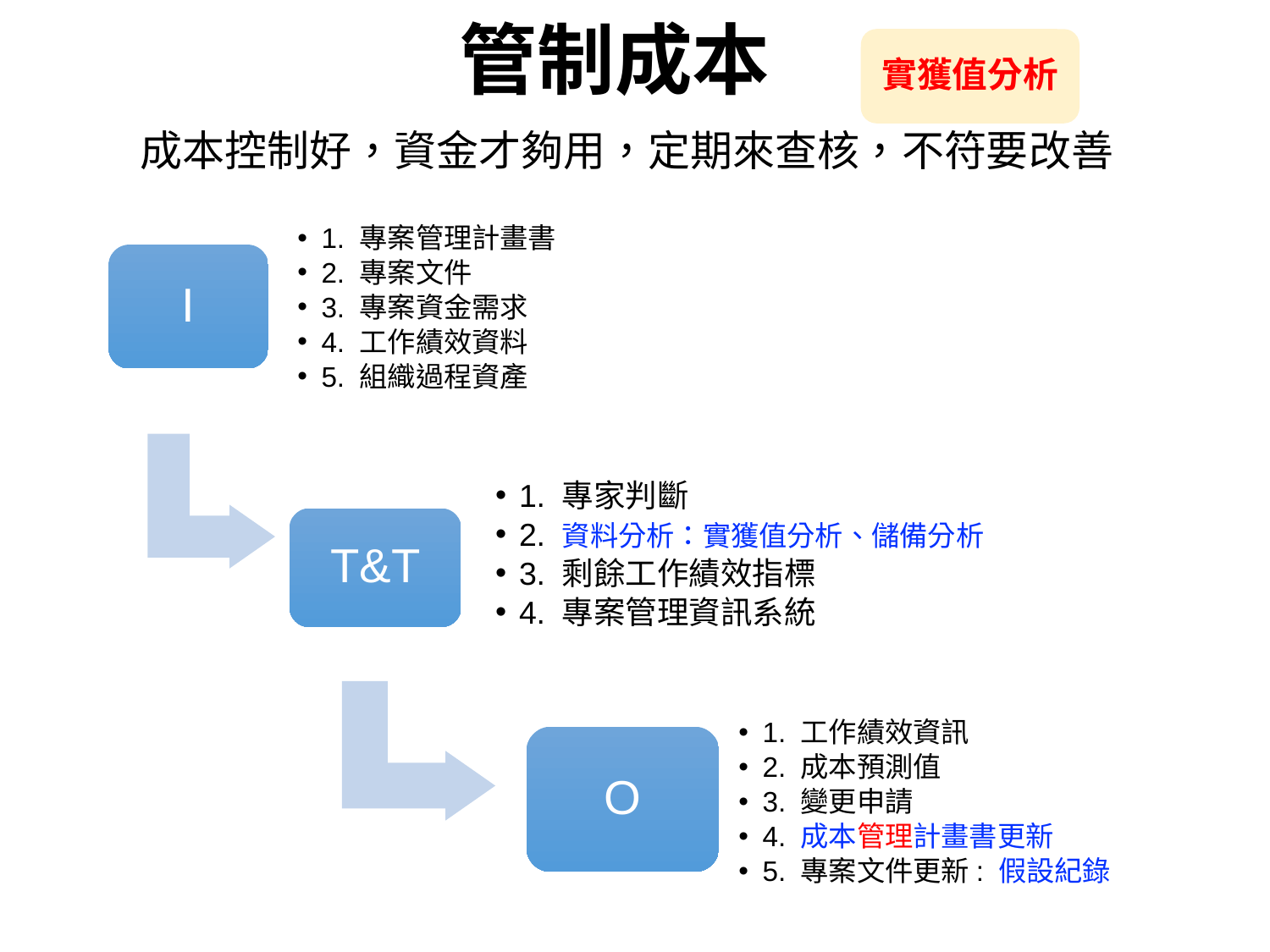

# 管制成本

實獲值分析
成本控制好，資金才夠用，定期來查核，不符要改善

1. 專案管理計畫書
2. 專案文件
3. 專案資金需求
4. 工作績效資料
5. 組織過程資產

I

1. 專家判斷
2. 資料分析：實獲值分析、儲備分析
3. 剩餘工作績效指標
4. 專案管理資訊系統

T&T

1. 工作績效資訊
2. 成本預測值
3. 變更申請
4. 成本管理計畫書更新
5. 專案文件更新: 假設紀錄

O